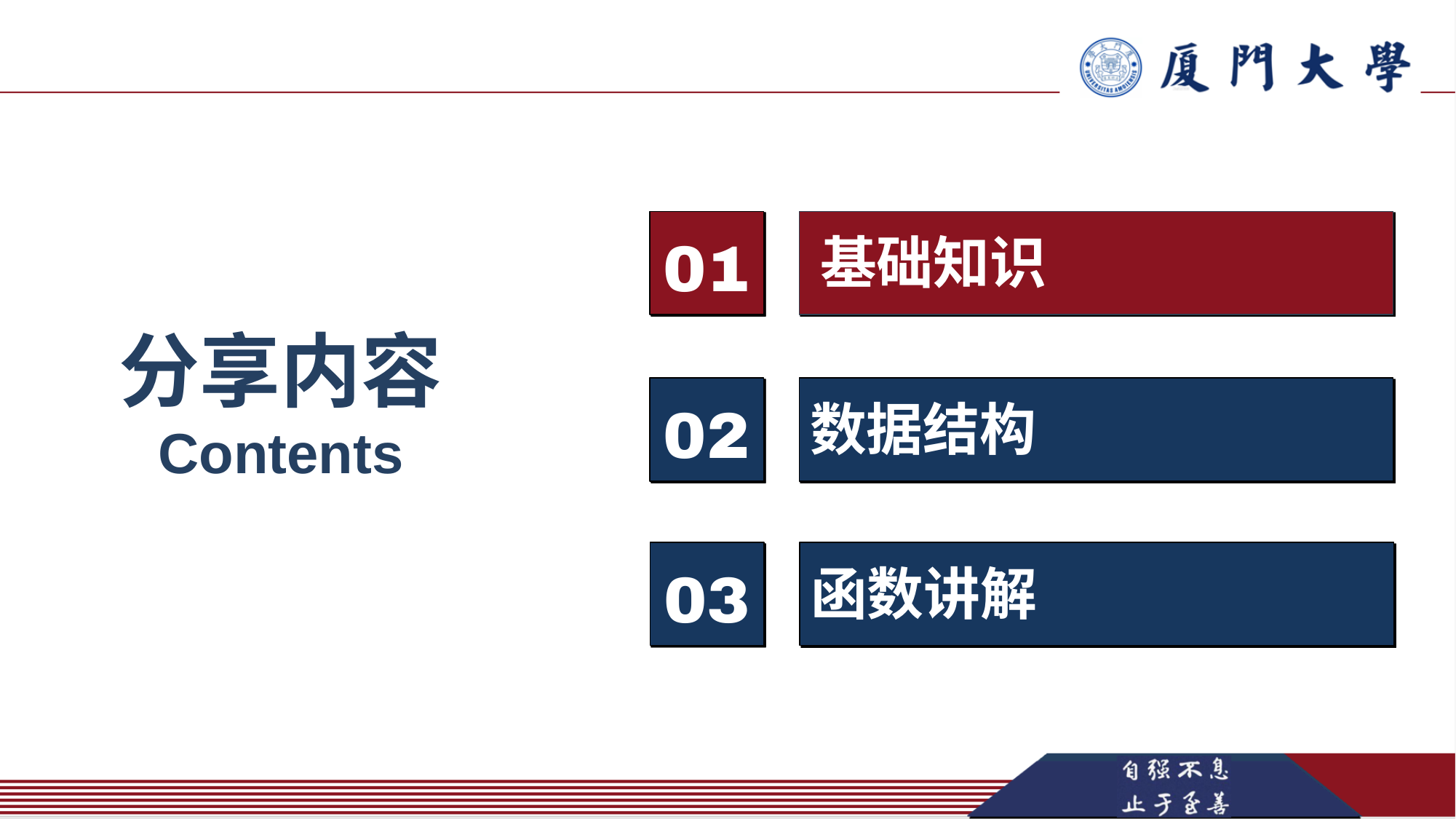

基础知识
01
分享内容
Contents

数据结构
02

函数讲解
03